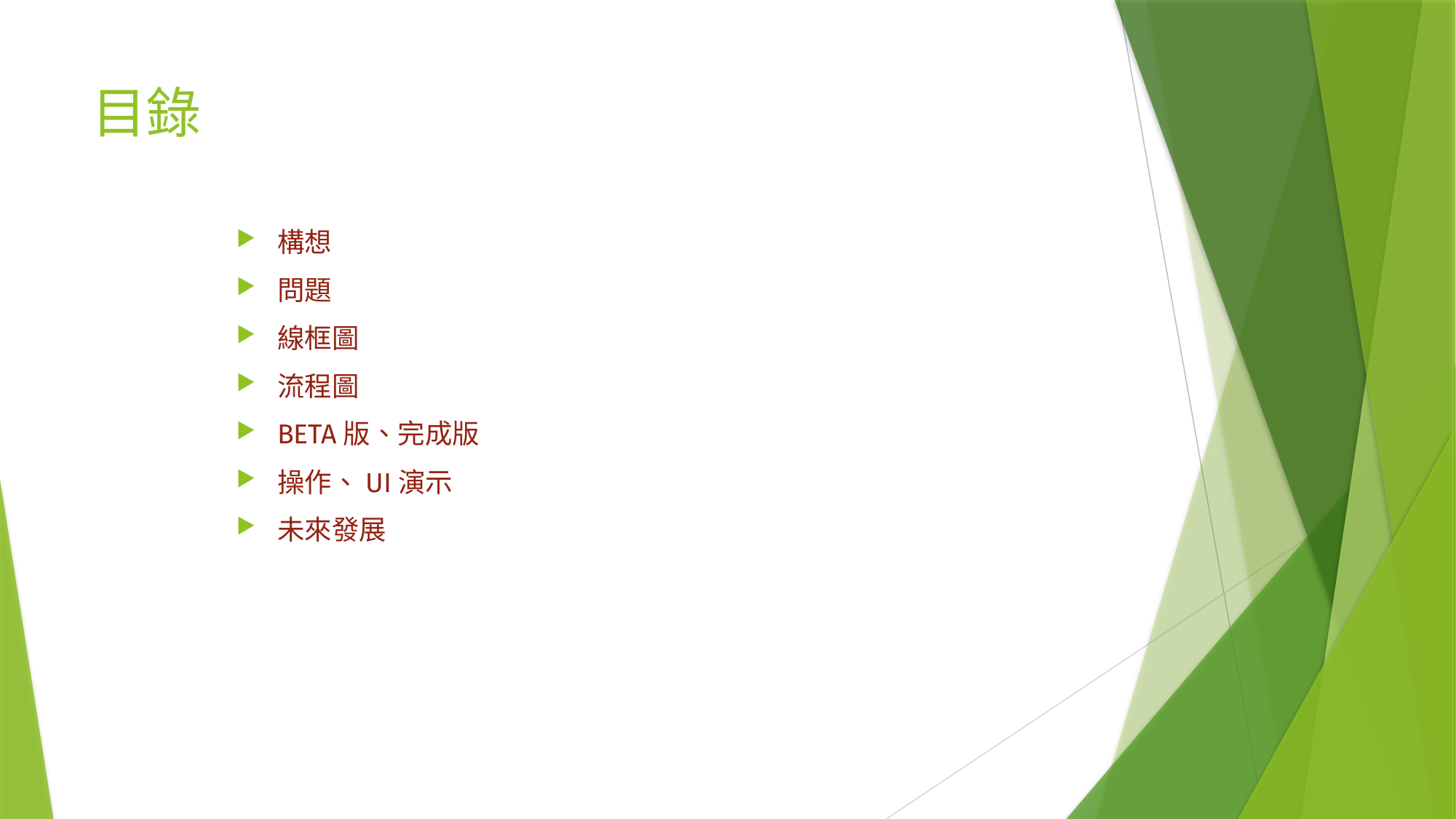

# 目錄
構想
問題
線框圖
流程圖
BETA版、完成版
操作、UI演示
未來發展